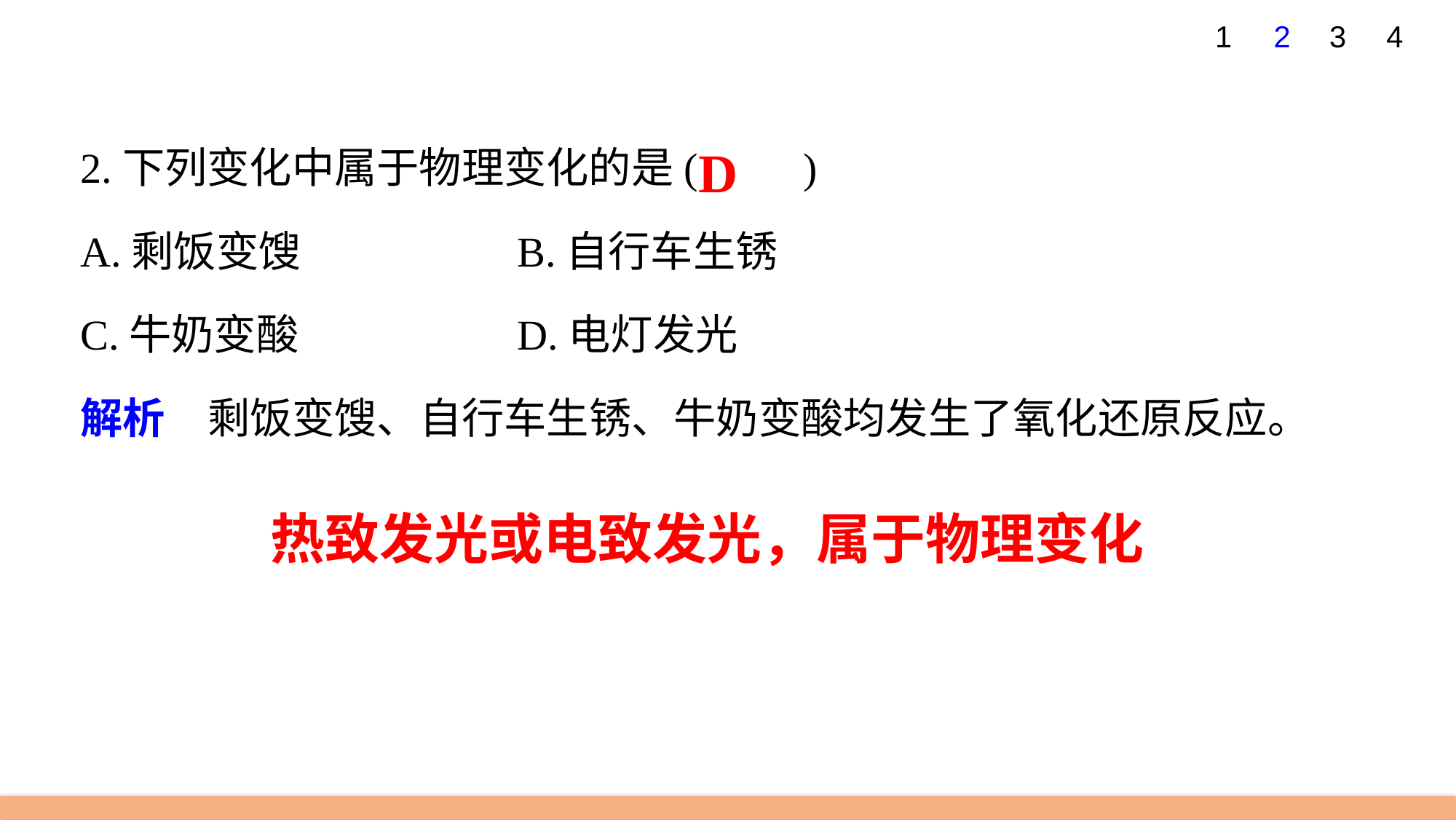

1
2
3
4
D
2.下列变化中属于物理变化的是(　　)
A.剩饭变馊  		B.自行车生锈
C.牛奶变酸  		D.电灯发光
解析　剩饭变馊、自行车生锈、牛奶变酸均发生了氧化还原反应。
热致发光或电致发光，属于物理变化